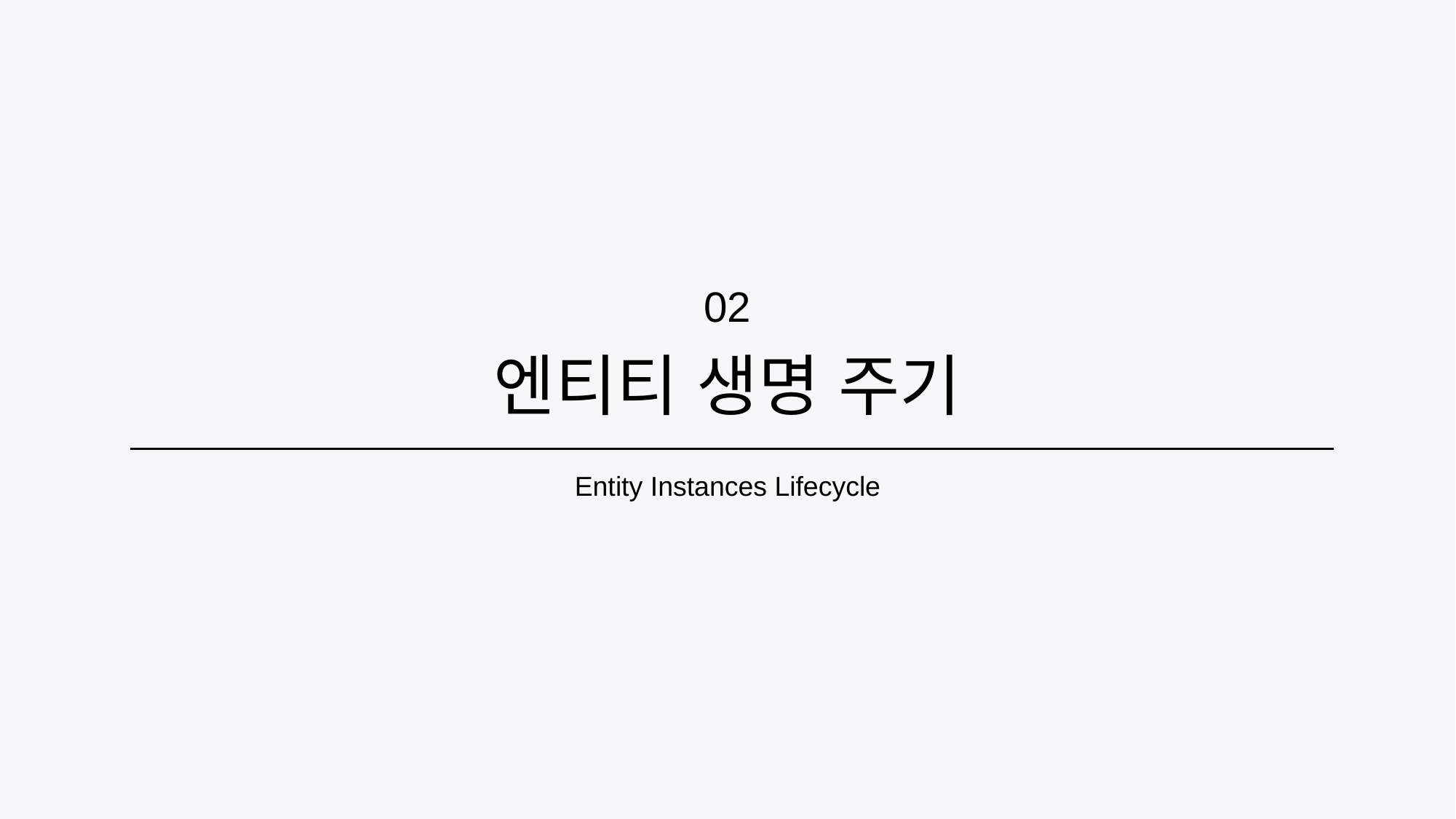

02
# 엔티티 생명 주기
Entity Instances Lifecycle